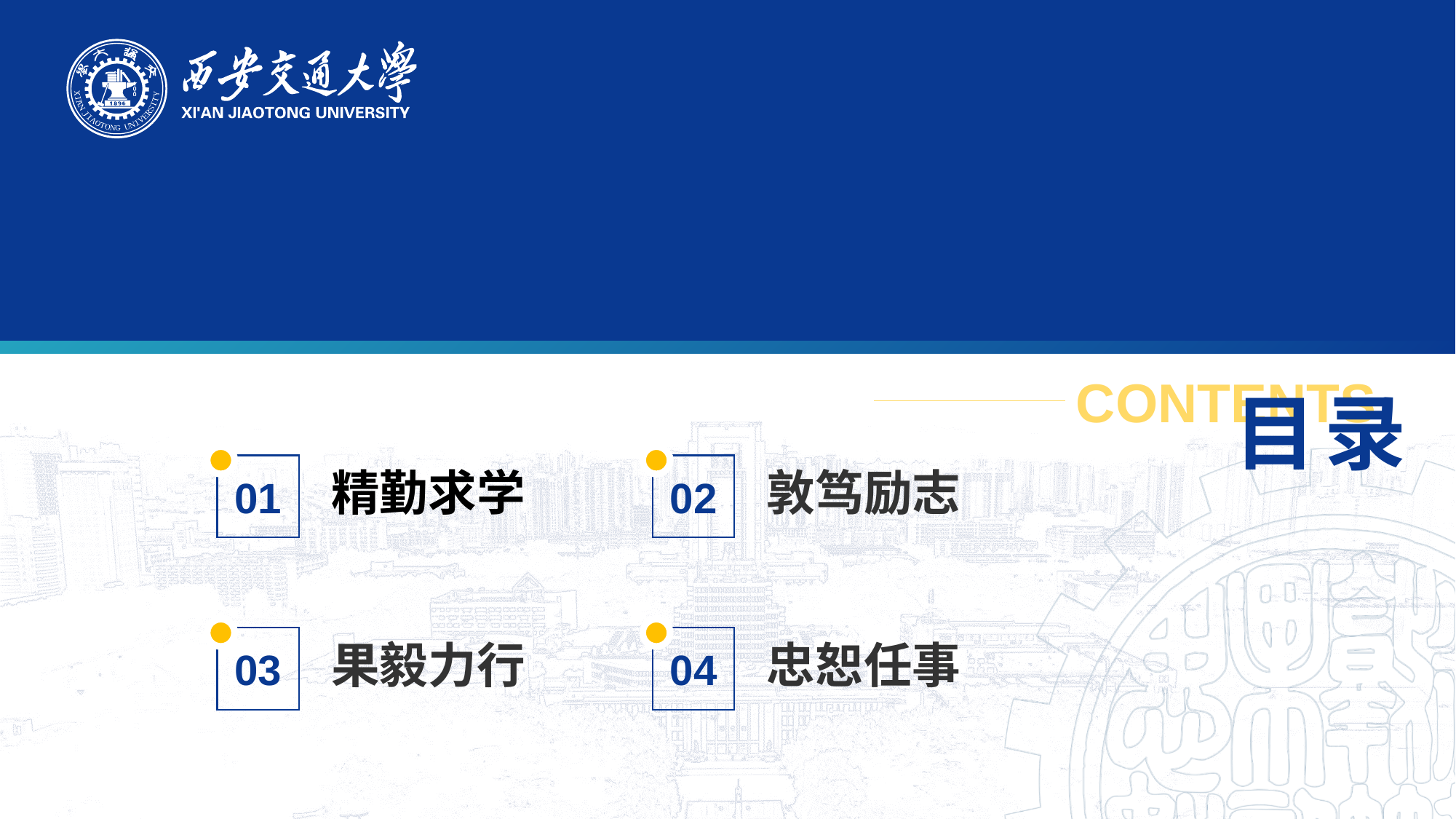

CONTENTS
目
录

01

02
精勤求学
敦笃励志

03

04
果毅力行
忠恕任事